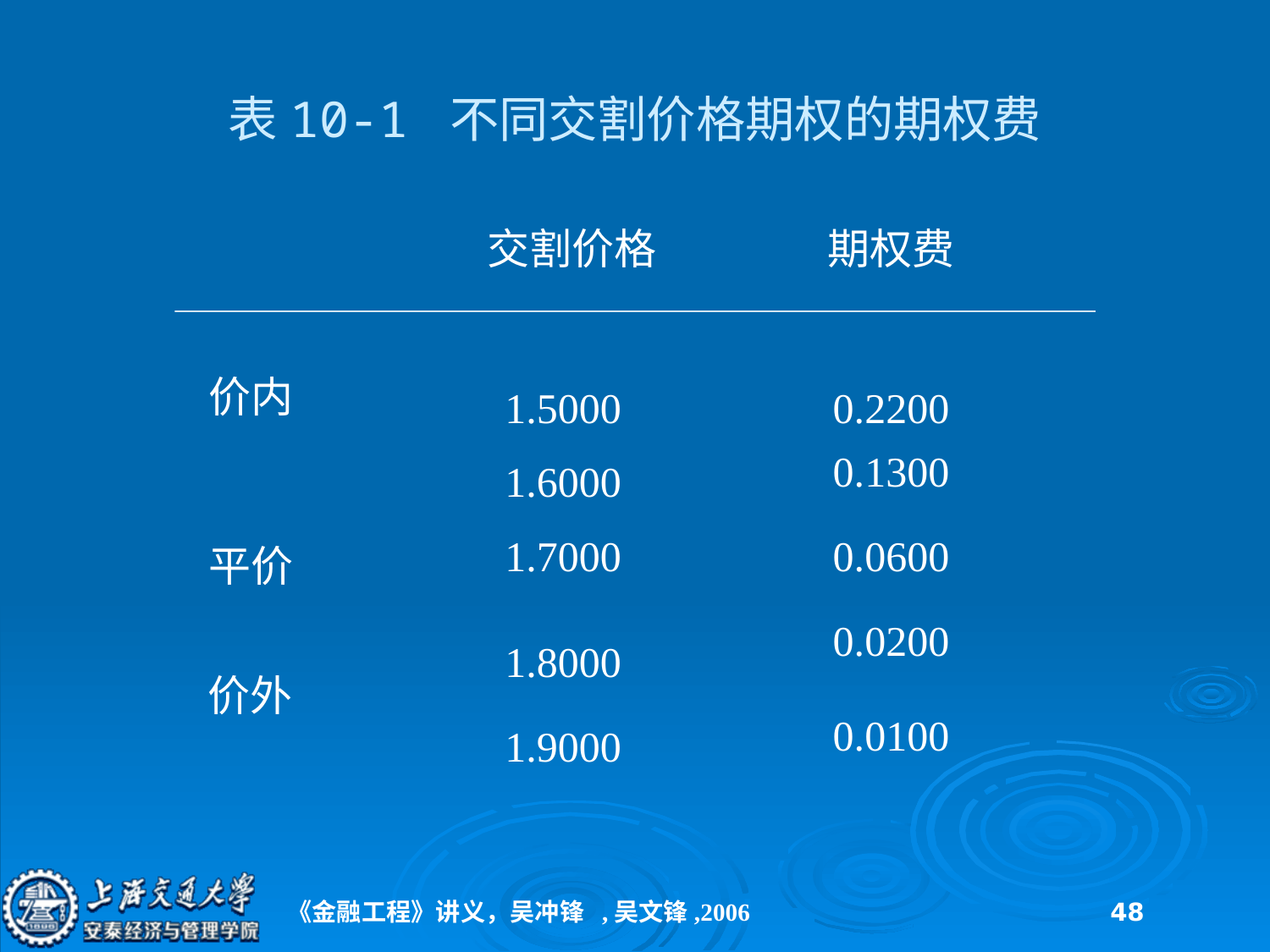

# 表10-1 不同交割价格期权的期权费
交割价格
期权费

价内
1.5000
0.2200
 0.1300
1.6000
 1.7000
 0.0600
平价
  0.0200
1.8000
价外
0.0100
1.9000